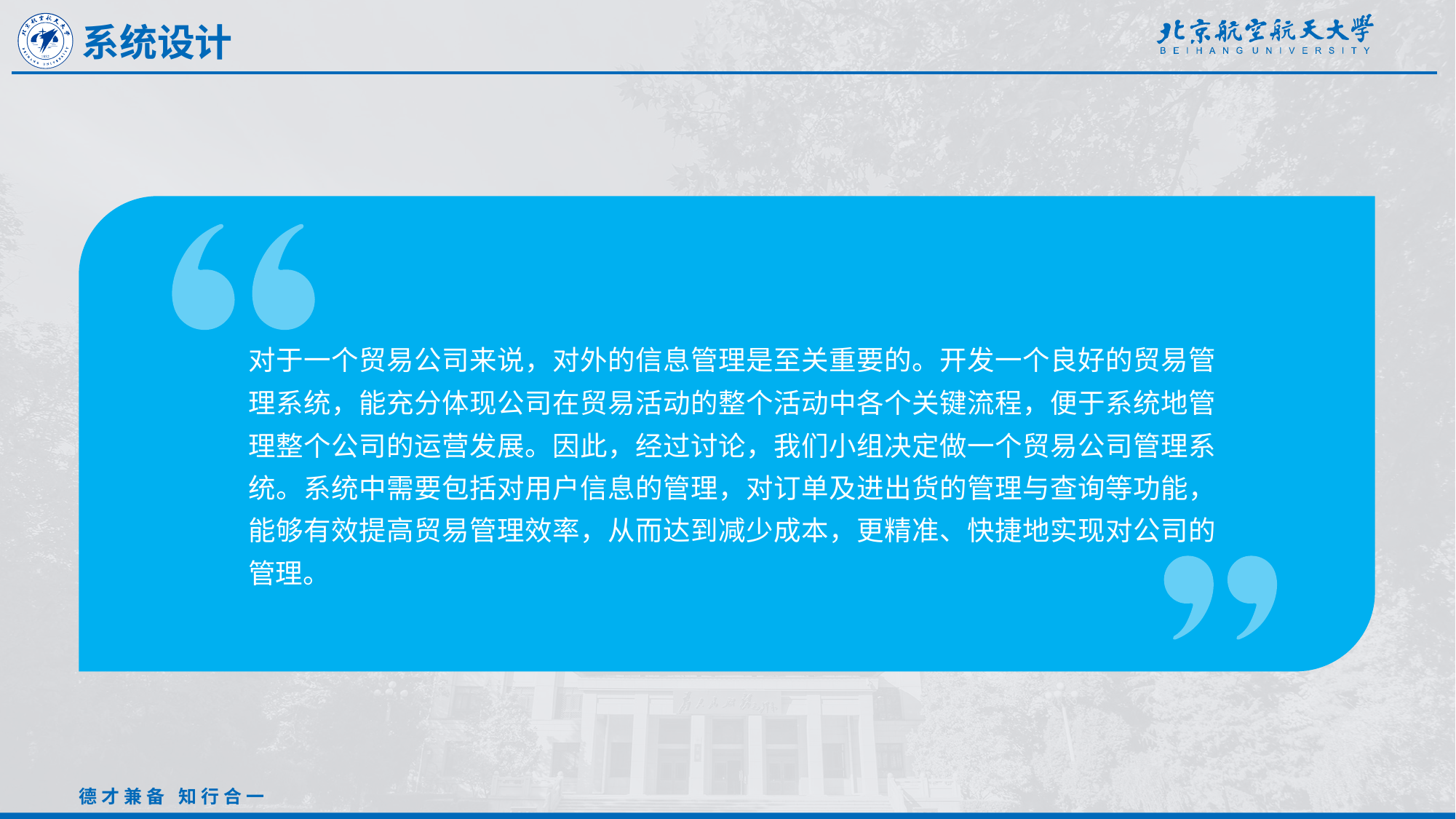

系统设计

对于一个贸易公司来说，对外的信息管理是至关重要的。开发一个良好的贸易管理系统，能充分体现公司在贸易活动的整个活动中各个关键流程，便于系统地管理整个公司的运营发展。因此，经过讨论，我们小组决定做一个贸易公司管理系统。系统中需要包括对用户信息的管理，对订单及进出货的管理与查询等功能，能够有效提高贸易管理效率，从而达到减少成本，更精准、快捷地实现对公司的管理。

4